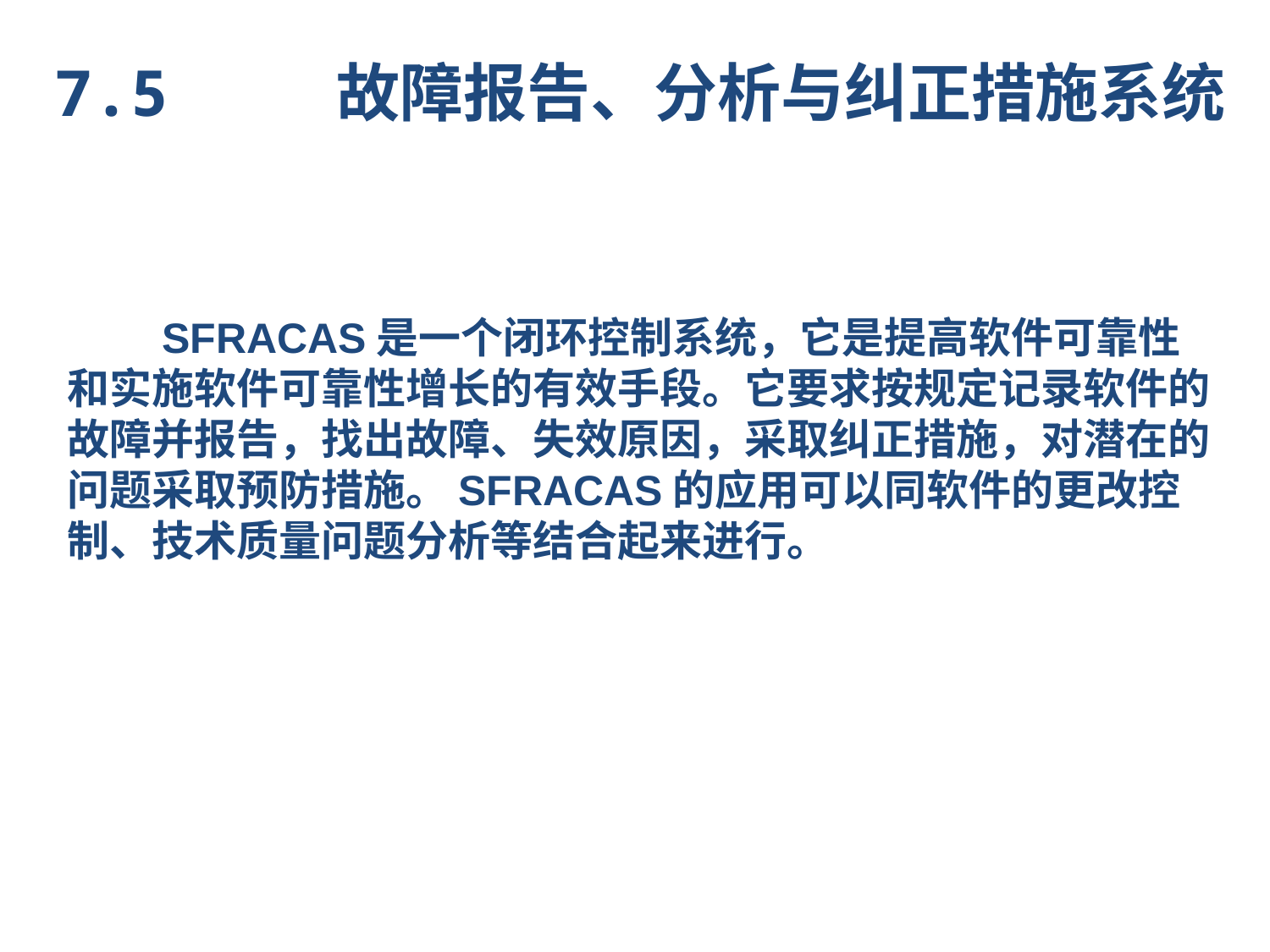

7.5    故障报告、分析与纠正措施系统
        SFRACAS是一个闭环控制系统，它是提高软件可靠性和实施软件可靠性增长的有效手段。它要求按规定记录软件的故障并报告，找出故障、失效原因，采取纠正措施，对潜在的问题采取预防措施。SFRACAS的应用可以同软件的更改控制、技术质量问题分析等结合起来进行。